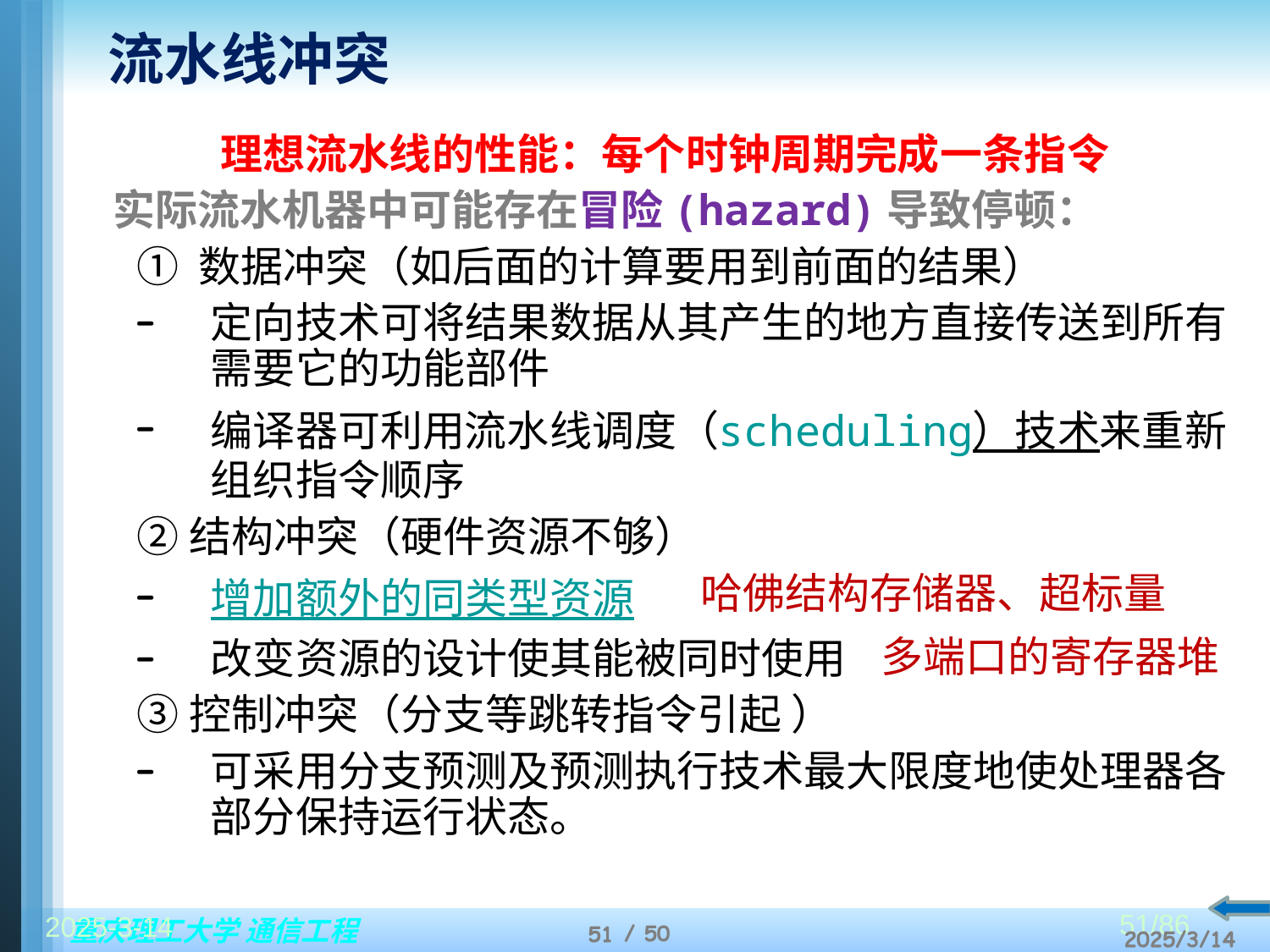

# 流水线冲突
理想流水线的性能：每个时钟周期完成一条指令
   实际流水机器中可能存在冒险(hazard)导致停顿：
① 数据冲突（如后面的计算要用到前面的结果）
定向技术可将结果数据从其产生的地方直接传送到所有需要它的功能部件
编译器可利用流水线调度（scheduling）技术来重新组织指令顺序
②结构冲突（硬件资源不够）
增加额外的同类型资源
改变资源的设计使其能被同时使用
③控制冲突（分支等跳转指令引起 ）
可采用分支预测及预测执行技术最大限度地使处理器各部分保持运行状态。
哈佛结构存储器、超标量
多端口的寄存器堆

51/86
2025-3-14
51
/ 50
2025/3/14 Friday